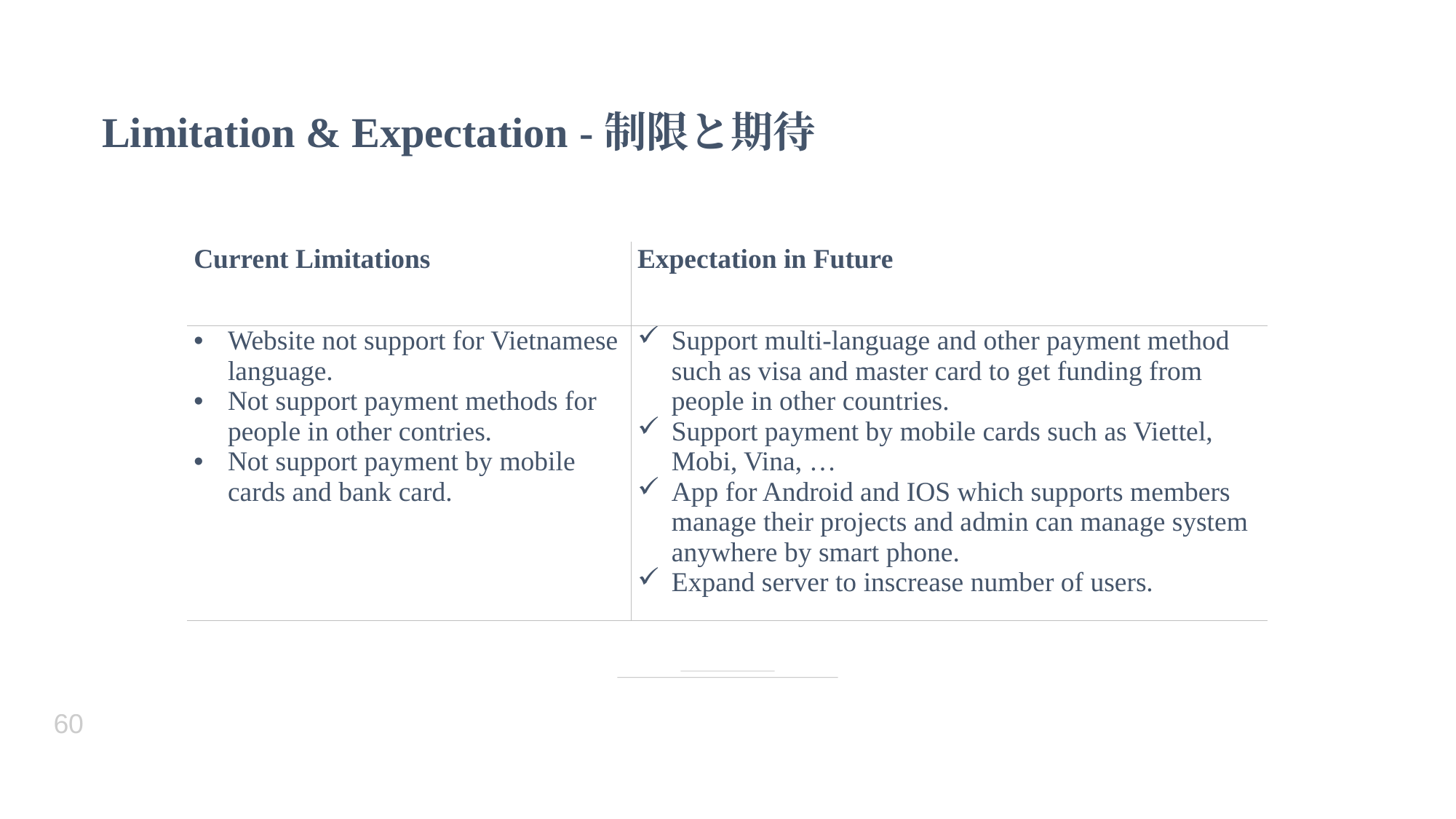

Limitation & Expectation -制限と期待
| Current Limitations | Expectation in Future |
| --- | --- |
| Website not support for Vietnamese language. Not support payment methods for people in other contries. Not support payment by mobile cards and bank card. | Support multi-language and other payment method such as visa and master card to get funding from people in other countries. Support payment by mobile cards such as Viettel, Mobi, Vina, … App for Android and IOS which supports members manage their projects and admin can manage system anywhere by smart phone. Expand server to inscrease number of users. |